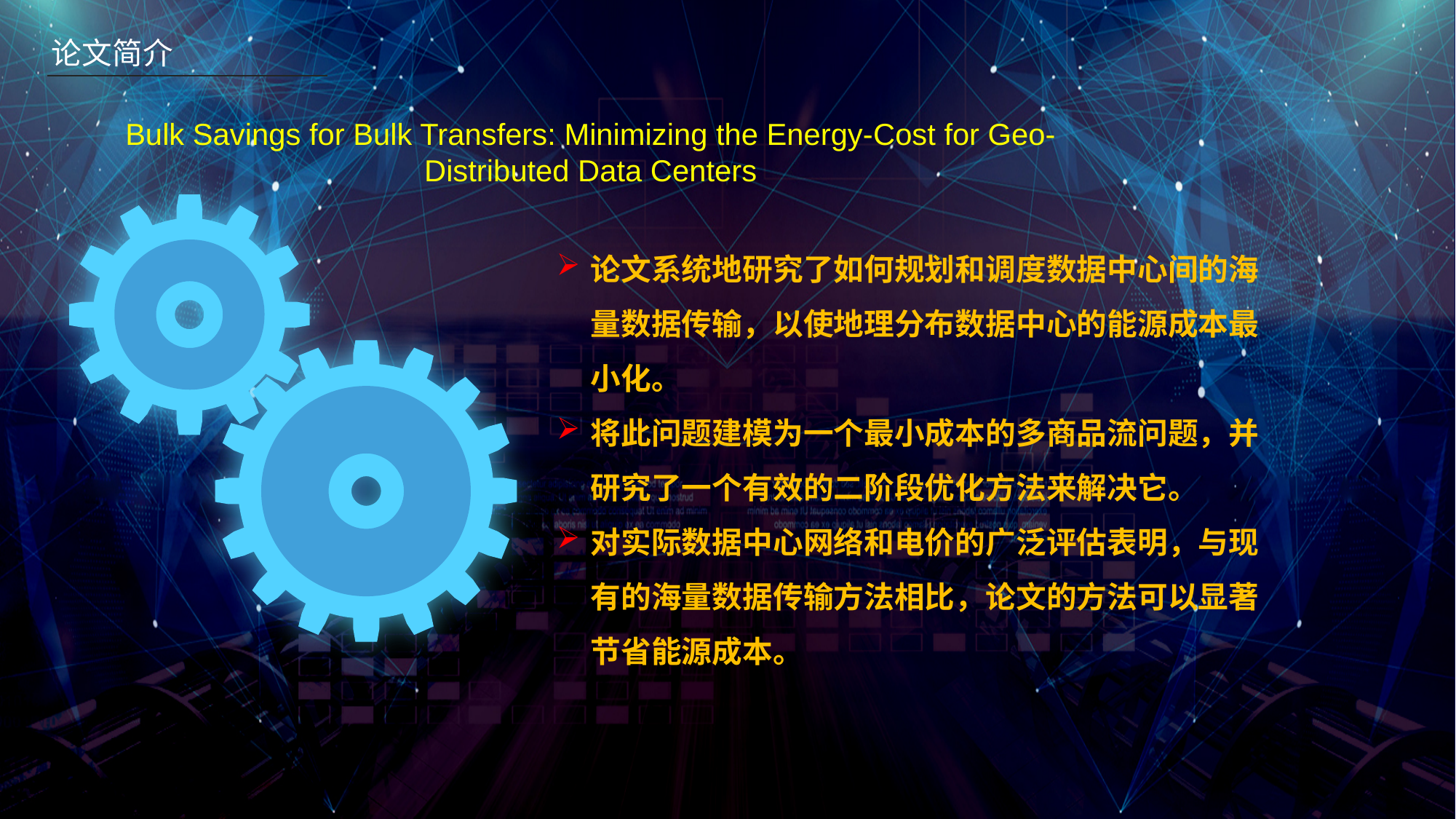

论文简介
Bulk Savings for Bulk Transfers: Minimizing the Energy-Cost for Geo-Distributed Data Centers

论文系统地研究了如何规划和调度数据中心间的海量数据传输，以使地理分布数据中心的能源成本最小化。
将此问题建模为一个最小成本的多商品流问题，并研究了一个有效的二阶段优化方法来解决它。
对实际数据中心网络和电价的广泛评估表明，与现有的海量数据传输方法相比，论文的方法可以显著节省能源成本。